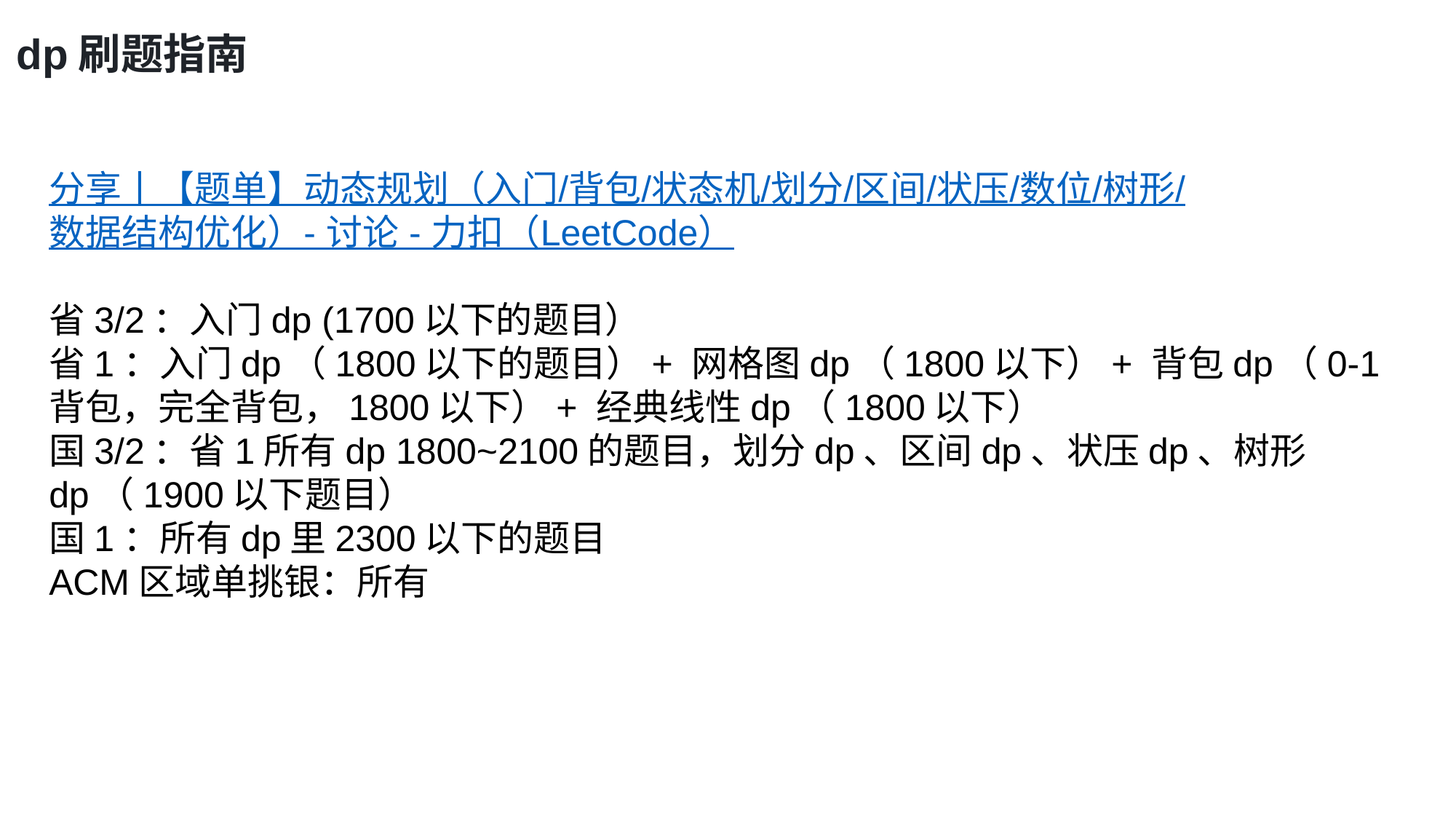

dp刷题指南
分享丨【题单】动态规划（入门/背包/状态机/划分/区间/状压/数位/树形/数据结构优化）- 讨论 - 力扣（LeetCode）

省3/2：入门dp (1700以下的题目）
省1：入门dp（1800以下的题目）+ 网格图dp（1800以下）+ 背包dp（0-1背包，完全背包，1800以下）+ 经典线性dp（1800以下）
国3/2：省1所有dp 1800~2100的题目，划分dp、区间dp、状压dp、树形dp（1900以下题目）
国1：所有dp里2300以下的题目
ACM区域单挑银：所有